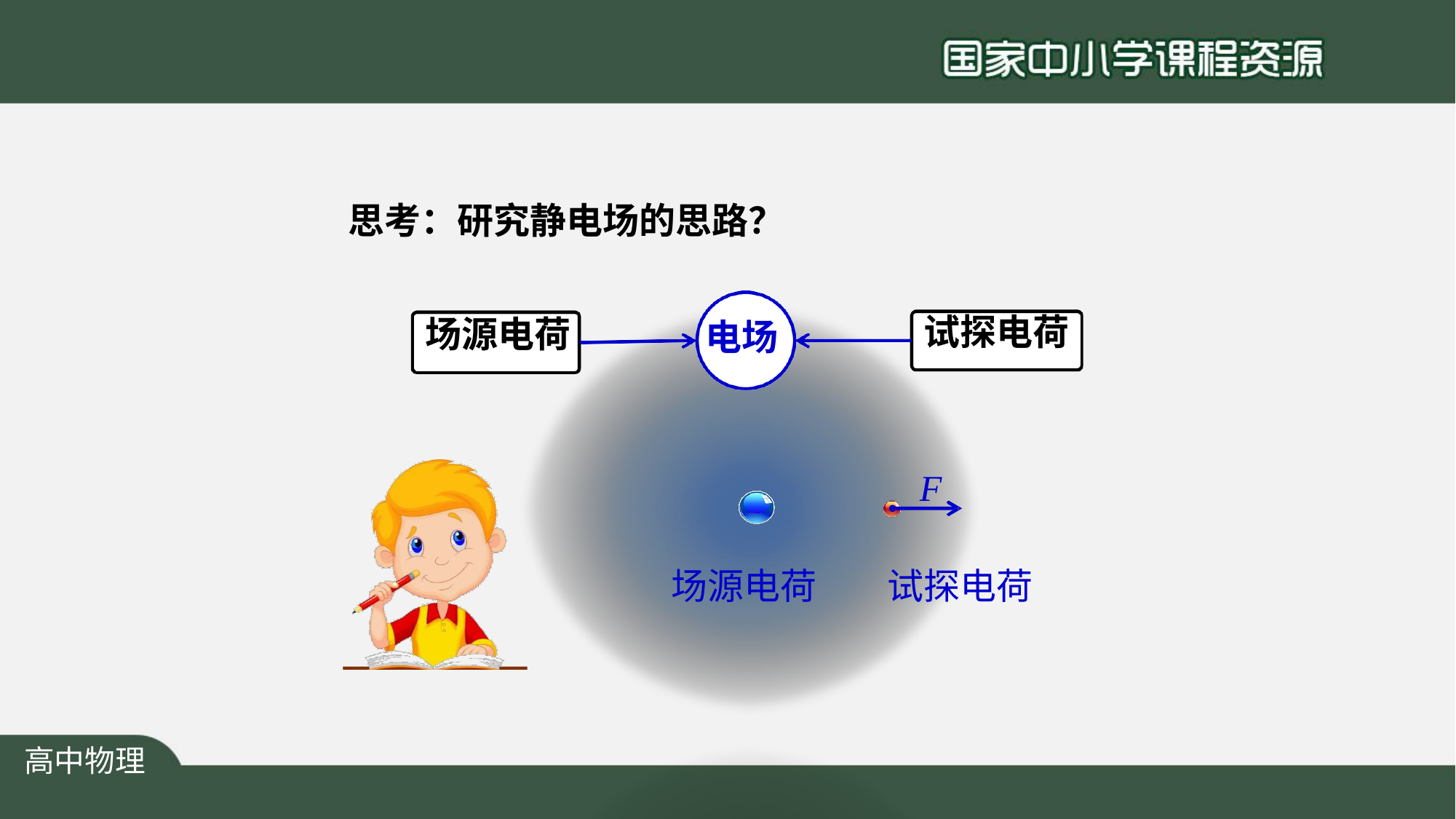

# 思考：研究静电场的思路？

试探电荷
场源电荷
电场

F

场源电荷
试探电荷
高中物理